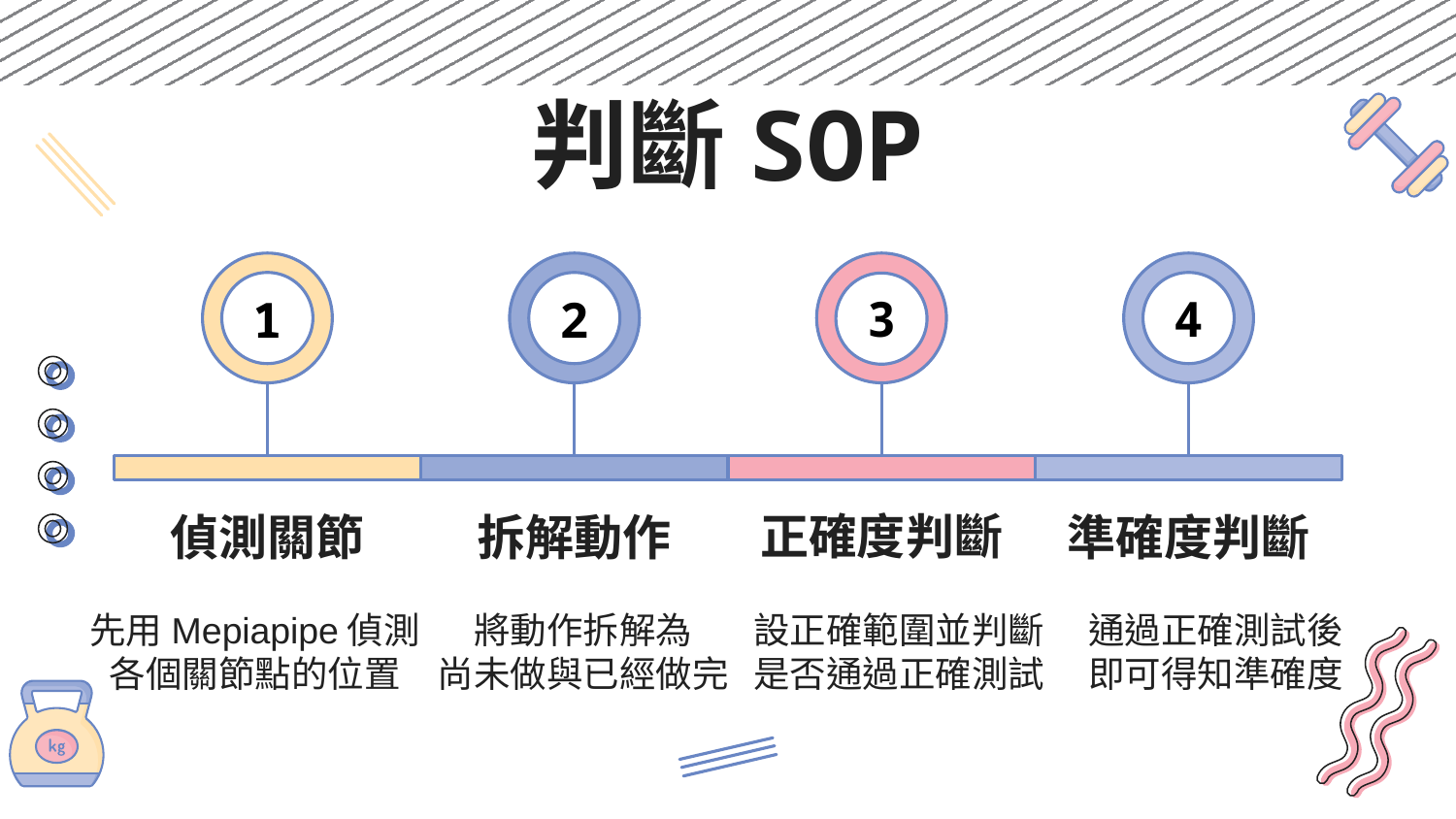

# 判斷SOP

4
3
1
2

正確度判斷
準確度判斷
偵測關節
拆解動作
先用Mepiapipe偵測
各個關節點的位置
將動作拆解為
尚未做與已經做完
設正確範圍並判斷
是否通過正確測試
通過正確測試後
即可得知準確度